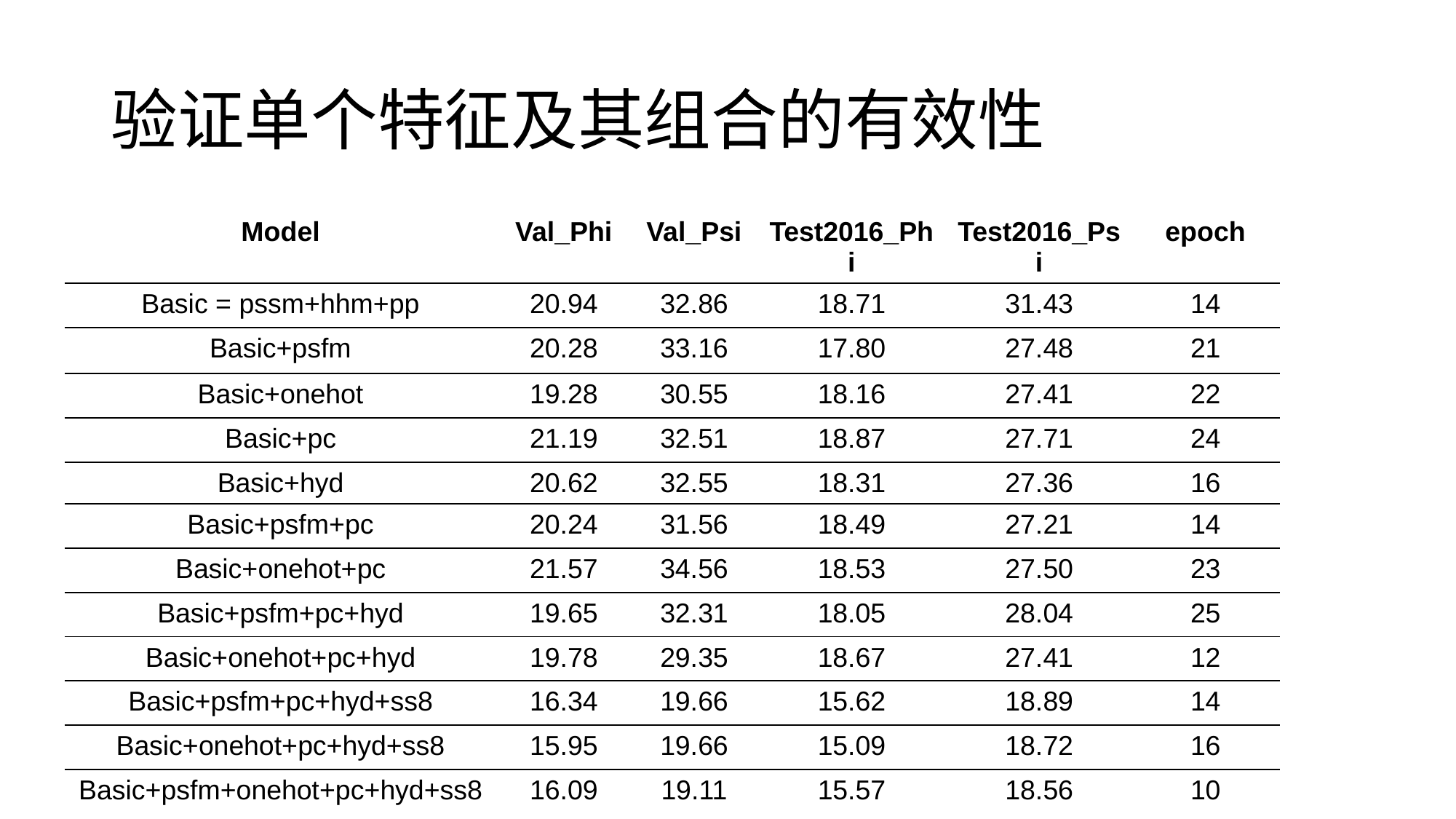

# 验证单个特征及其组合的有效性
| Model | Val\_Phi | Val\_Psi | Test2016\_Phi | Test2016\_Psi | epoch |
| --- | --- | --- | --- | --- | --- |
| Basic = pssm+hhm+pp | 20.94 | 32.86 | 18.71 | 31.43 | 14 |
| Basic+psfm | 20.28 | 33.16 | 17.80 | 27.48 | 21 |
| Basic+onehot | 19.28 | 30.55 | 18.16 | 27.41 | 22 |
| Basic+pc | 21.19 | 32.51 | 18.87 | 27.71 | 24 |
| Basic+hyd | 20.62 | 32.55 | 18.31 | 27.36 | 16 |
| Basic+psfm+pc | 20.24 | 31.56 | 18.49 | 27.21 | 14 |
| Basic+onehot+pc | 21.57 | 34.56 | 18.53 | 27.50 | 23 |
| Basic+psfm+pc+hyd | 19.65 | 32.31 | 18.05 | 28.04 | 25 |
| Basic+onehot+pc+hyd | 19.78 | 29.35 | 18.67 | 27.41 | 12 |
| Basic+psfm+pc+hyd+ss8 | 16.34 | 19.66 | 15.62 | 18.89 | 14 |
| Basic+onehot+pc+hyd+ss8 | 15.95 | 19.66 | 15.09 | 18.72 | 16 |
| Basic+psfm+onehot+pc+hyd+ss8 | 16.09 | 19.11 | 15.57 | 18.56 | 10 |